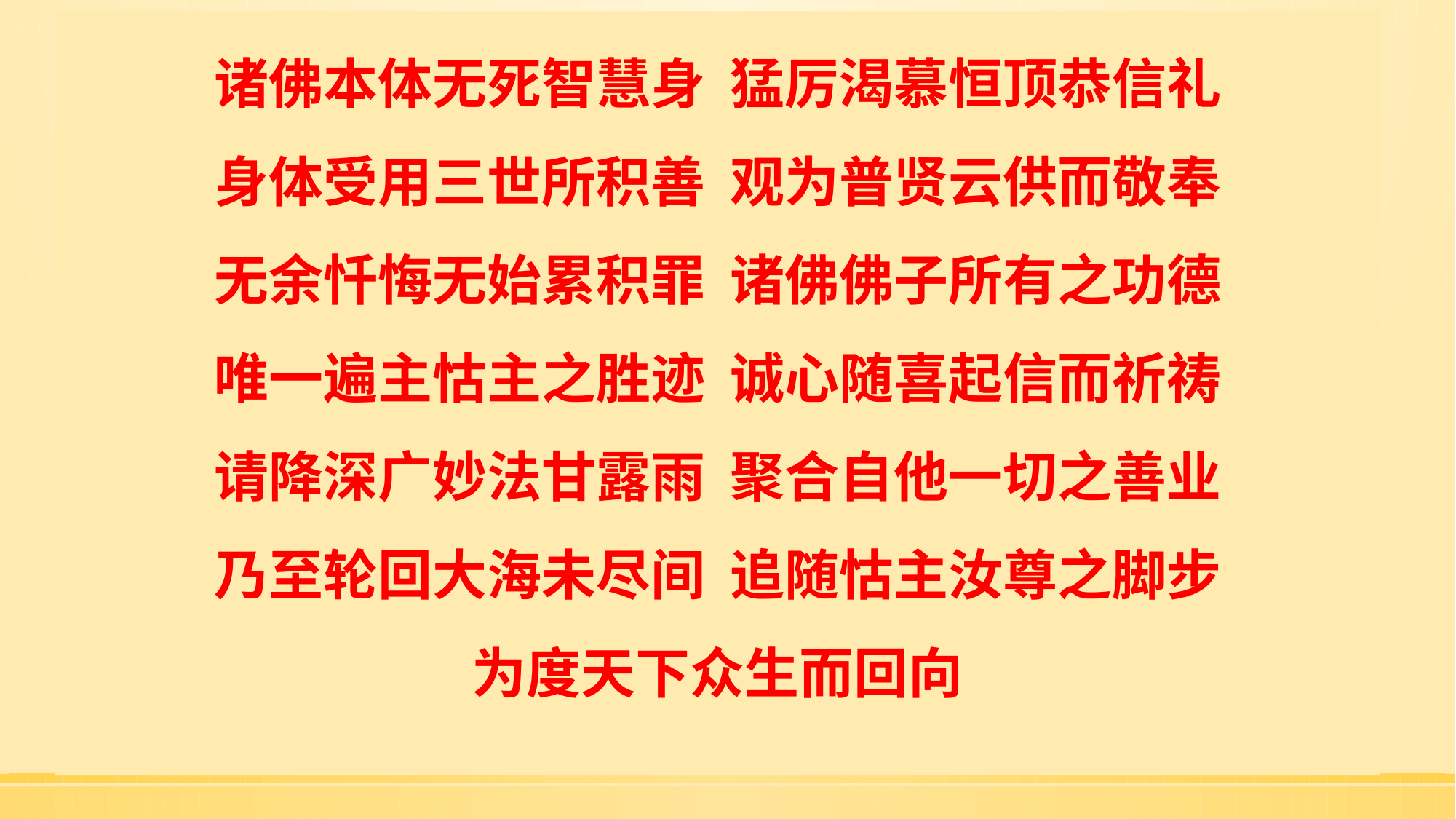

诸佛本体无死智慧身  猛厉渴慕恒顶恭信礼
身体受用三世所积善  观为普贤云供而敬奉
无余忏悔无始累积罪  诸佛佛子所有之功德
唯一遍主怙主之胜迹  诚心随喜起信而祈祷
请降深广妙法甘露雨  聚合自他一切之善业
乃至轮回大海未尽间  追随怙主汝尊之脚步
为度天下众生而回向